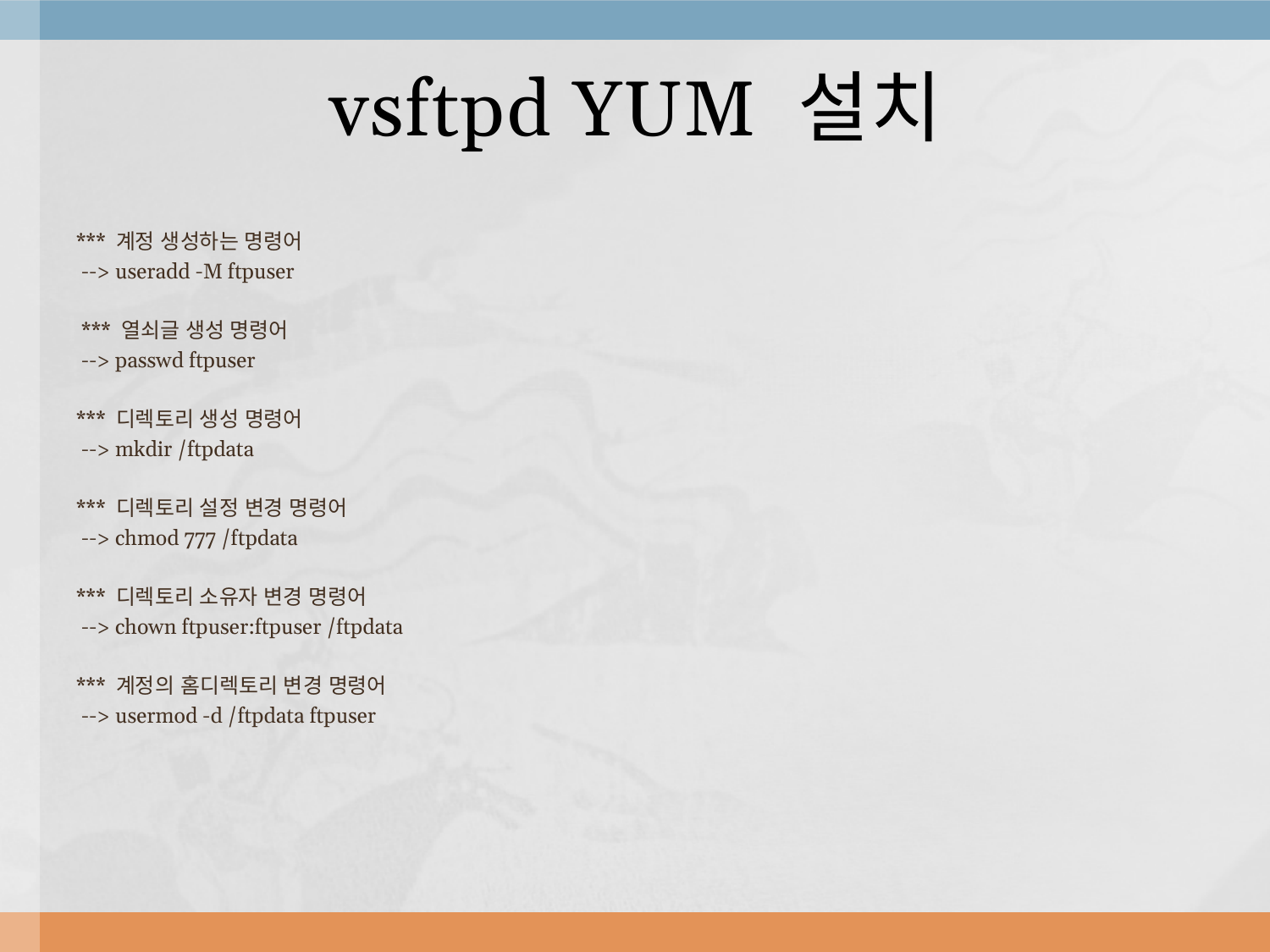

# vsftpd YUM 설치
*** 계정 생성하는 명령어
 --> useradd -M ftpuser

 *** 열쇠글 생성 명령어
 --> passwd ftpuser

*** 디렉토리 생성 명령어
 --> mkdir /ftpdata

*** 디렉토리 설정 변경 명령어
 --> chmod 777 /ftpdata

*** 디렉토리 소유자 변경 명령어
 --> chown ftpuser:ftpuser /ftpdata

*** 계정의 홈디렉토리 변경 명령어
 --> usermod -d /ftpdata ftpuser